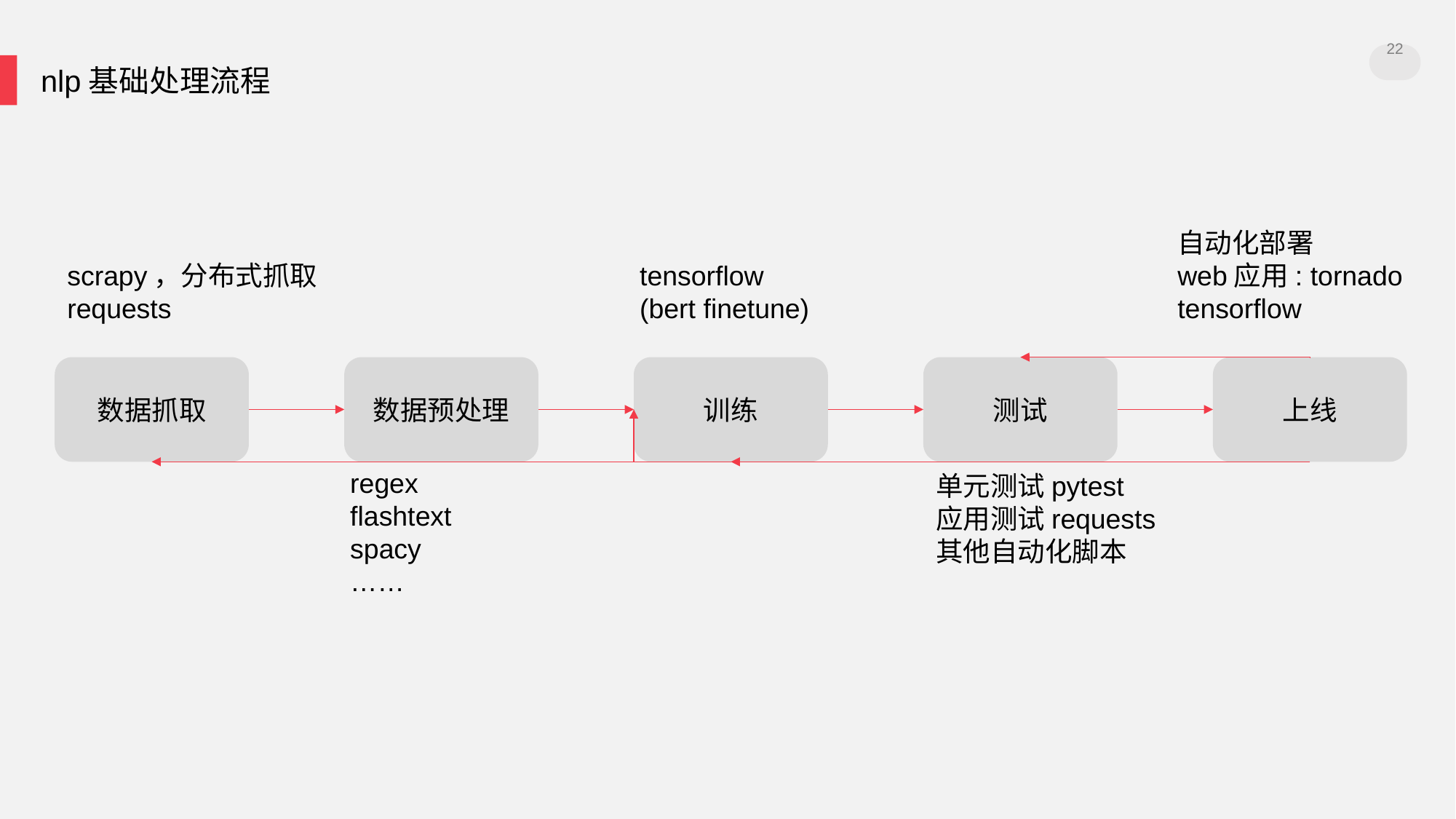

22
nlp基础处理流程
scrapy，分布式抓取
requests
tensorflow
(bert finetune)
自动化部署
web应用: tornado
tensorflow
数据抓取
数据预处理
训练
测试
上线
regex
flashtext
spacy
……
单元测试pytest
应用测试requests
其他自动化脚本